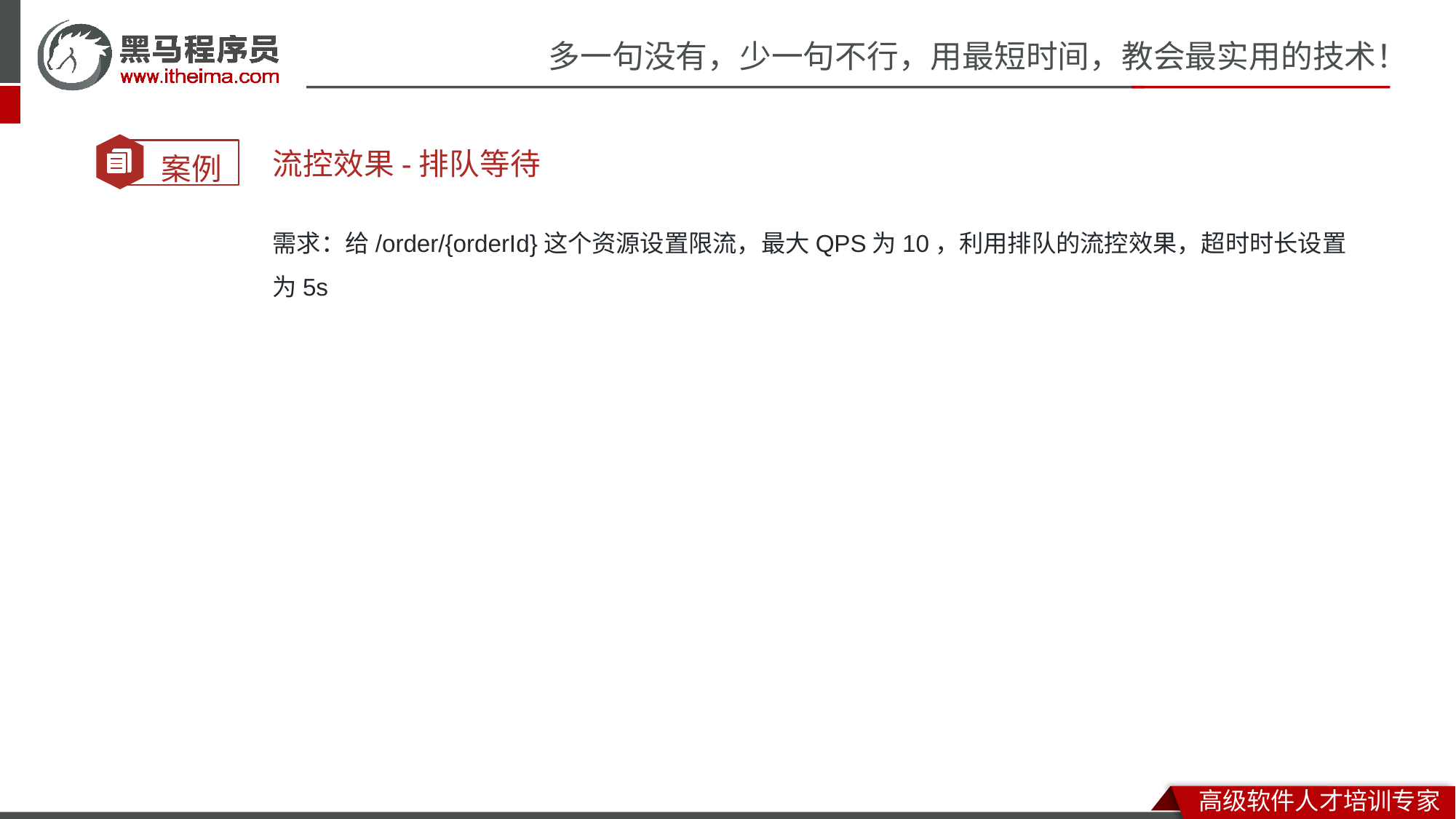

流控效果-排队等待
需求：给/order/{orderId}这个资源设置限流，最大QPS为10，利用排队的流控效果，超时时长设置为5s